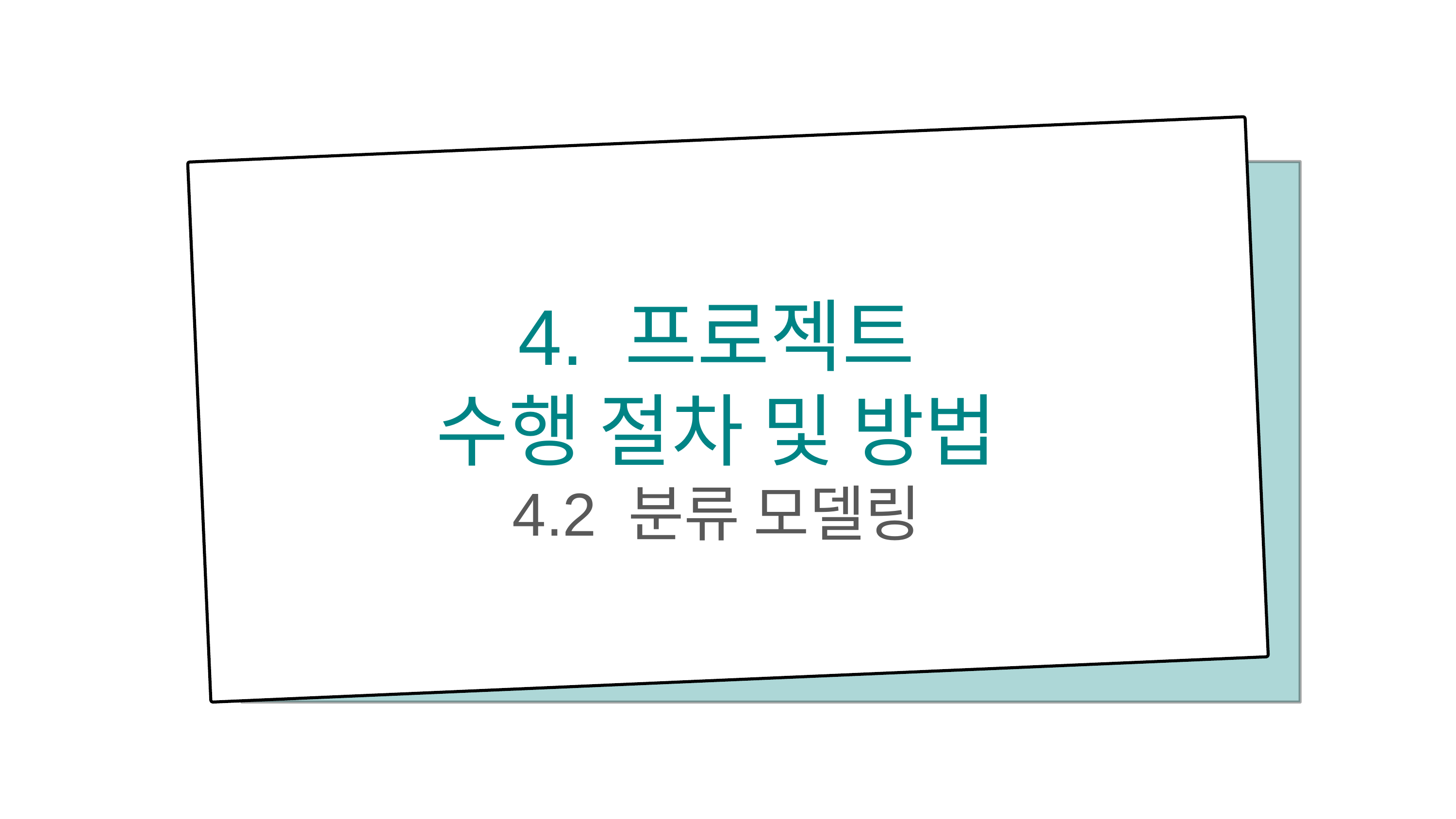

4. 프로젝트
수행 절차 및 방법
4.2 분류 모델링